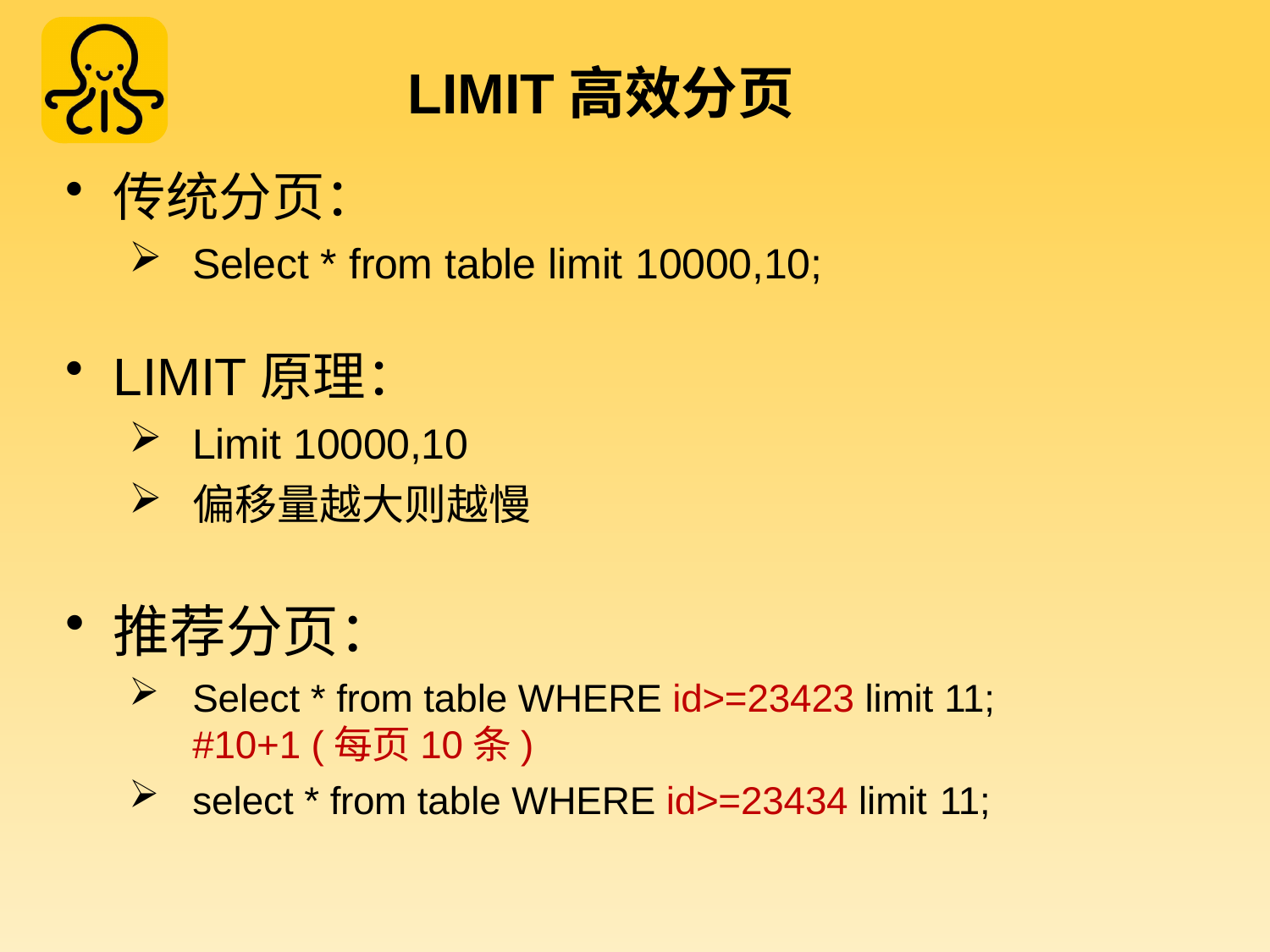

# LIMIT高效分页
传统分页：
Select * from table limit 10000,10;

LIMIT原理：
Limit 10000,10
偏移量越大则越慢

推荐分页：
Select * from table WHERE id>=23423 limit 11;  #10+1 (每页10条)
select * from table WHERE id>=23434 limit 11;